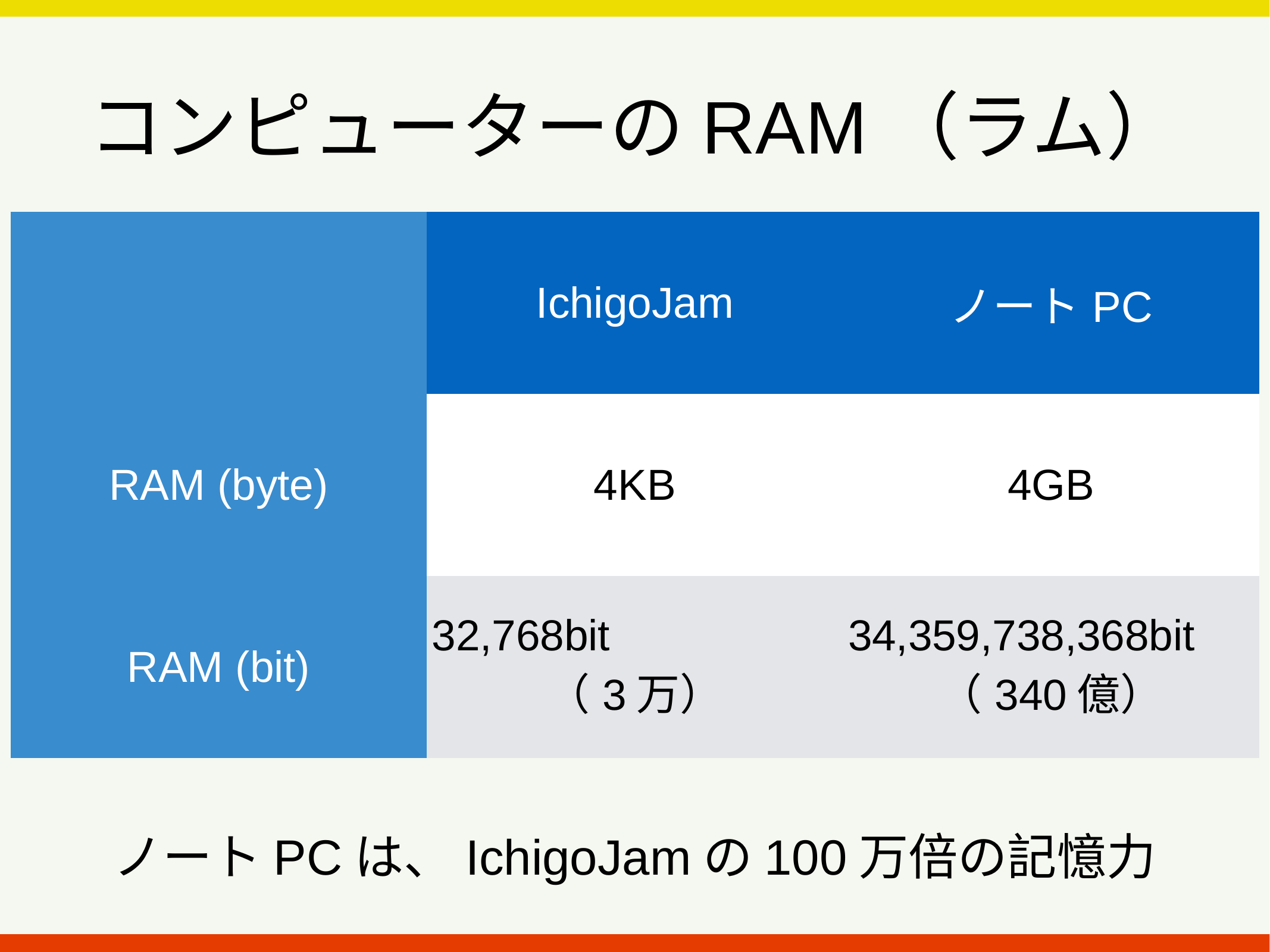

コンピューターのRAM（ラム）
|  | IchigoJam | ノートPC |
| --- | --- | --- |
| RAM (byte) | 4KB | 4GB |
| RAM (bit) | 32,768bit （3万） | 34,359,738,368bit （340億） |
ノートPCは、IchigoJamの100万倍の記憶力